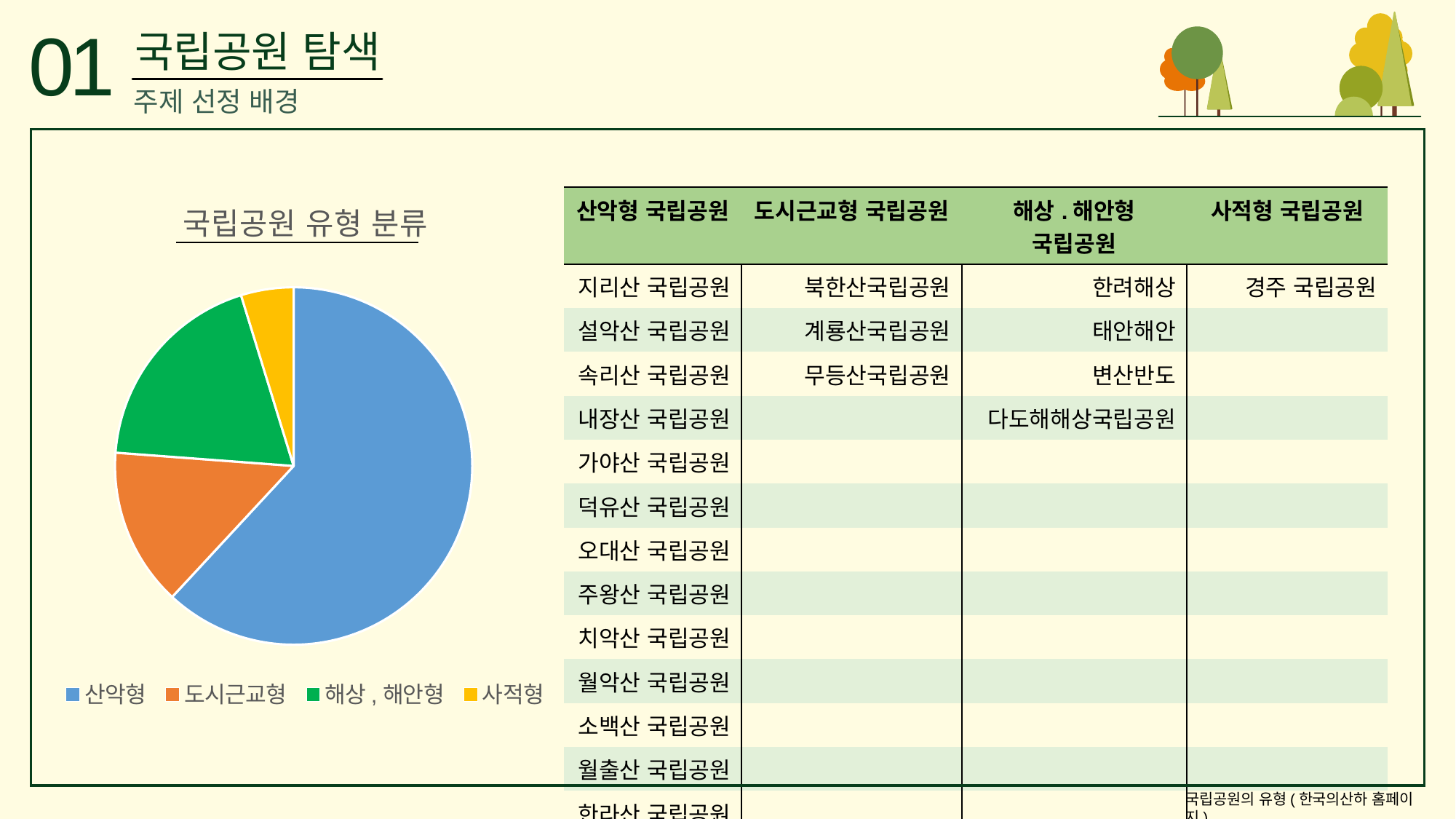

01

국립공원 탐색
주제 선정 배경

### Chart: 국립공원 유형 분류

| Category | 국립공원 유형 |
|---|---|
| 산악형 | 13.0 |
| 도시근교형 | 3.0 |
| 해상,해안형 | 4.0 |
| 사적형 | 1.0 |
| 산악형 국립공원 | 도시근교형 국립공원 | 해상.해안형 국립공원 | 사적형 국립공원 |
| --- | --- | --- | --- |
| 지리산 국립공원 | 북한산국립공원 | 한려해상 | 경주 국립공원 |
| 설악산 국립공원 | 계룡산국립공원 | 태안해안 |  |
| 속리산 국립공원 | 무등산국립공원 | 변산반도 |  |
| 내장산 국립공원 |  | 다도해해상국립공원 |  |
| 가야산 국립공원 |  |  |  |
| 덕유산 국립공원 |  |  |  |
| 오대산 국립공원 |  |  |  |
| 주왕산 국립공원 |  |  |  |
| 치악산 국립공원 |  |  |  |
| 월악산 국립공원 |  |  |  |
| 소백산 국립공원 |  |  |  |
| 월출산 국립공원 |  |  |  |
| 한라산 국립공원 |  |  |  |
국립공원의 유형(한국의산하 홈페이지)